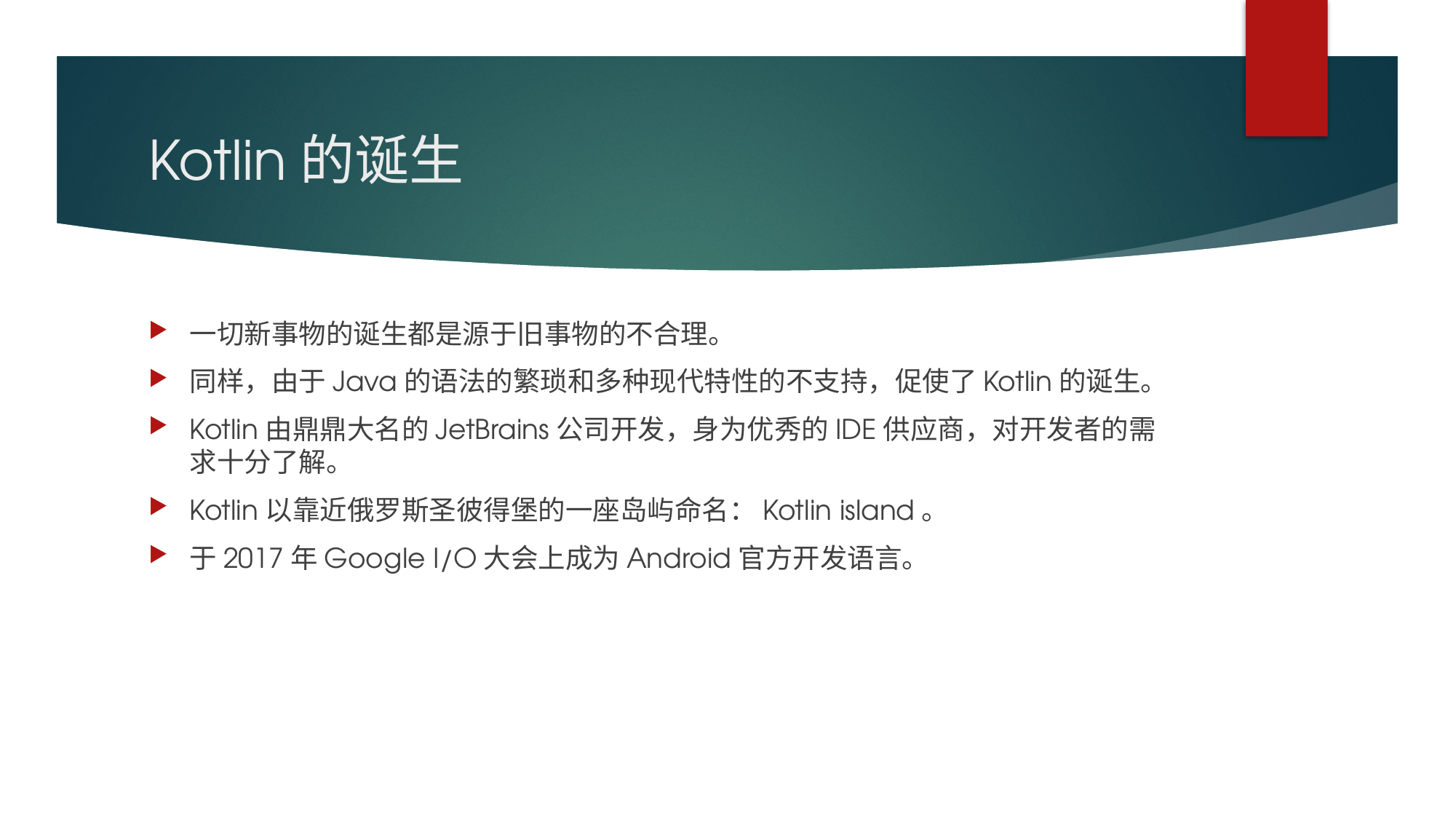

# Kotlin的诞生
一切新事物的诞生都是源于旧事物的不合理。
同样，由于Java的语法的繁琐和多种现代特性的不支持，促使了Kotlin的诞生。
Kotlin由鼎鼎大名的JetBrains公司开发，身为优秀的IDE供应商，对开发者的需求十分了解。
Kotlin以靠近俄罗斯圣彼得堡的一座岛屿命名：Kotlin island。
于2017年Google I/O大会上成为Android官方开发语言。